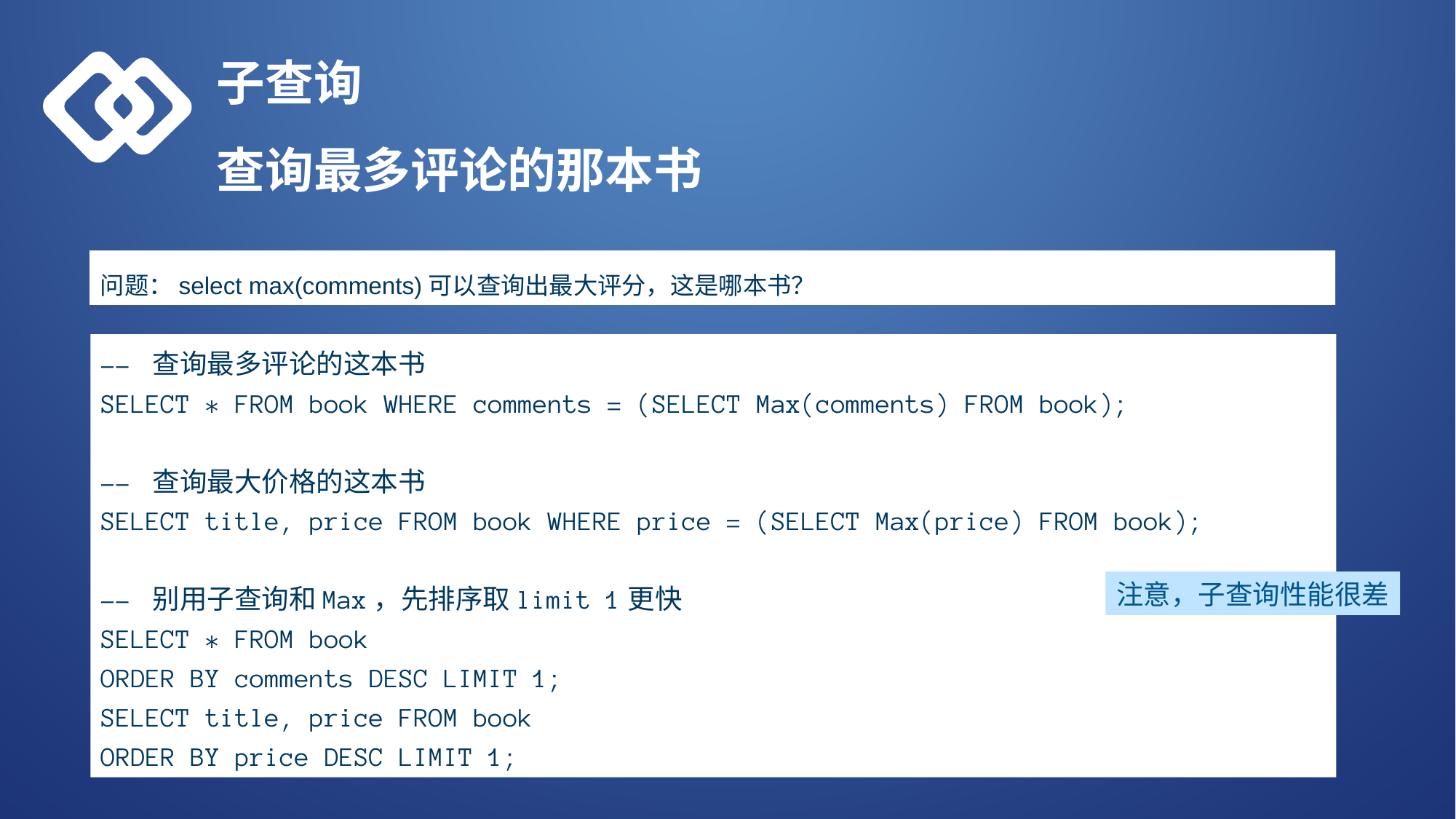

子查询
查询最多评论的那本书

问题：select max(comments)可以查询出最大评分，这是哪本书？
-- 查询最多评论的这本书
SELECT * FROM book WHERE comments = (SELECT Max(comments) FROM book);

-- 查询最大价格的这本书
SELECT title, price FROM book WHERE price = (SELECT Max(price) FROM book);

-- 别用子查询和Max，先排序取limit 1更快
SELECT * FROM book
ORDER BY comments DESC LIMIT 1;
SELECT title, price FROM book
ORDER BY price DESC LIMIT 1;
注意，子查询性能很差